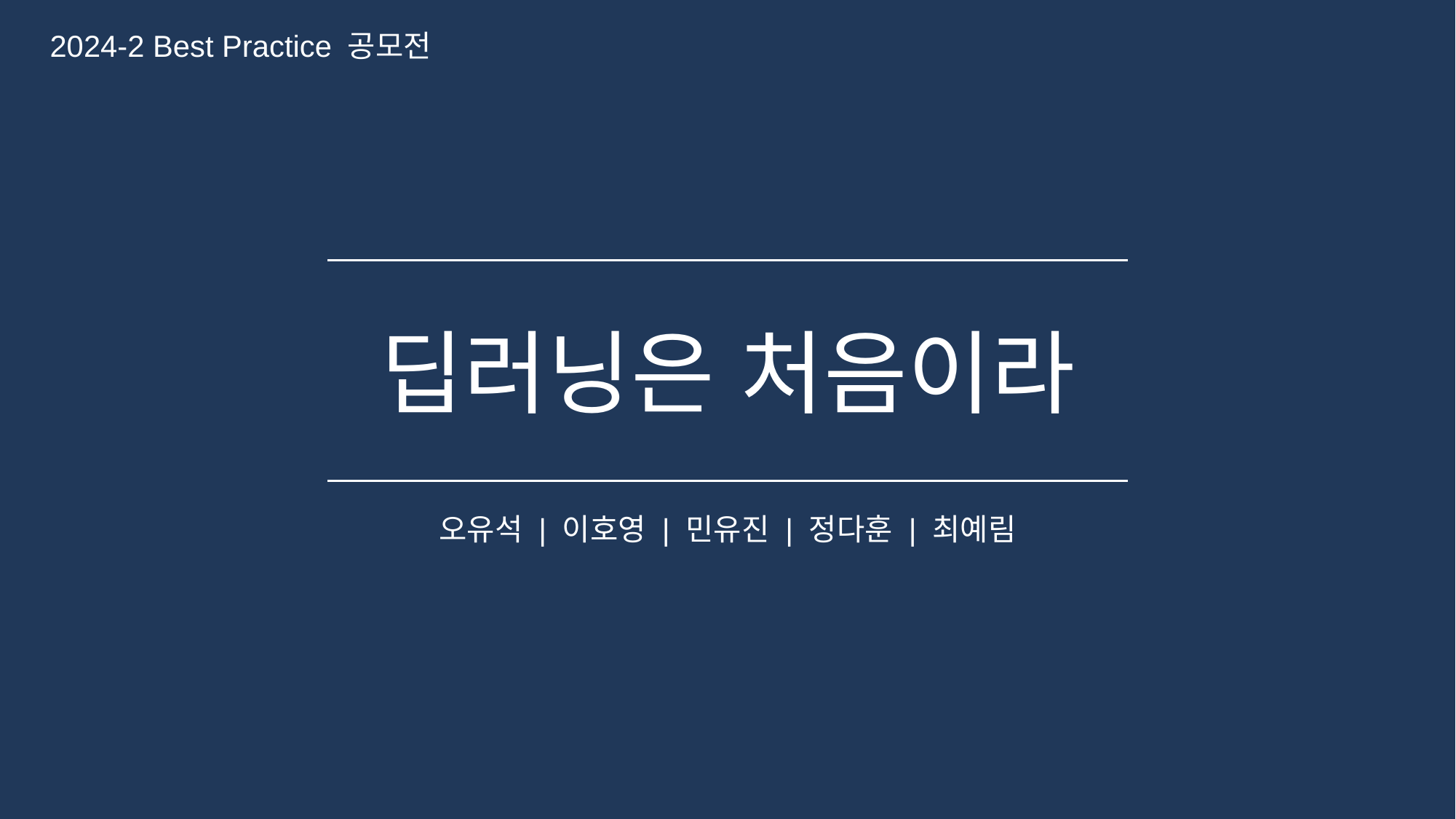

2024-2 Best Practice 공모전
딥러닝은 처음이라
오유석 | 이호영 | 민유진 | 정다훈 | 최예림